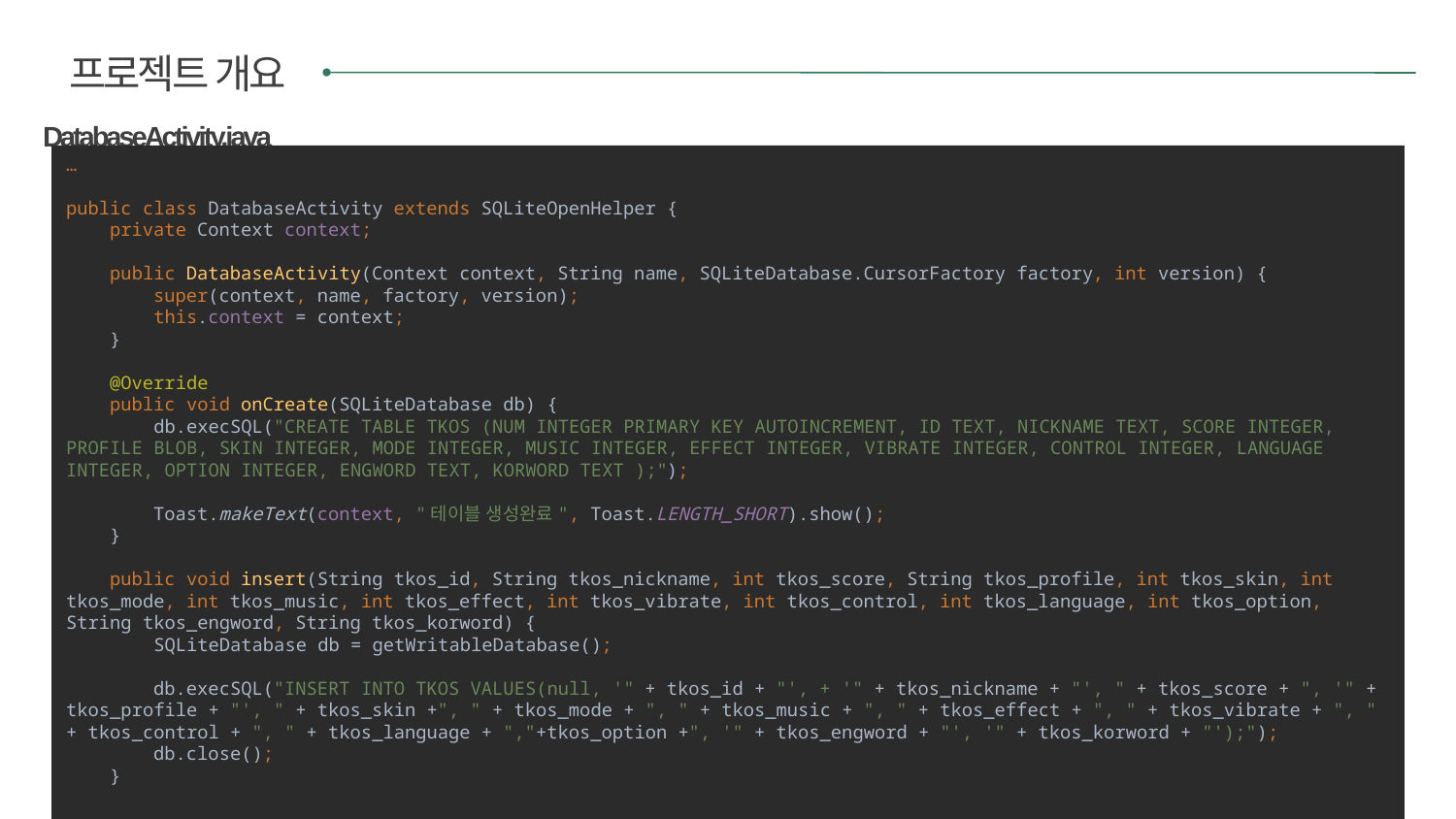

프로젝트 개요
DatabaseActivity.java
…

public class DatabaseActivity extends SQLiteOpenHelper {
    private Context context;
    public DatabaseActivity(Context context, String name, SQLiteDatabase.CursorFactory factory, int version) {
        super(context, name, factory, version);
        this.context = context;
    }
    @Override
    public void onCreate(SQLiteDatabase db) {
        db.execSQL("CREATE TABLE TKOS (NUM INTEGER PRIMARY KEY AUTOINCREMENT, ID TEXT, NICKNAME TEXT, SCORE INTEGER, PROFILE BLOB, SKIN INTEGER, MODE INTEGER, MUSIC INTEGER, EFFECT INTEGER, VIBRATE INTEGER, CONTROL INTEGER, LANGUAGE INTEGER, OPTION INTEGER, ENGWORD TEXT, KORWORD TEXT );");
        Toast.makeText(context, "테이블 생성완료", Toast.LENGTH_SHORT).show();
    }
    public void insert(String tkos_id, String tkos_nickname, int tkos_score, String tkos_profile, int tkos_skin, int tkos_mode, int tkos_music, int tkos_effect, int tkos_vibrate, int tkos_control, int tkos_language, int tkos_option, String tkos_engword, String tkos_korword) {
        SQLiteDatabase db = getWritableDatabase();
        db.execSQL("INSERT INTO TKOS VALUES(null, '" + tkos_id + "', + '" + tkos_nickname + "', " + tkos_score + ", '" + tkos_profile + "', " + tkos_skin +", " + tkos_mode + ", " + tkos_music + ", " + tkos_effect + ", " + tkos_vibrate + ", " + tkos_control + ", " + tkos_language + ","+tkos_option +", '" + tkos_engword + "', '" + tkos_korword + "');");
        db.close();
    }

…